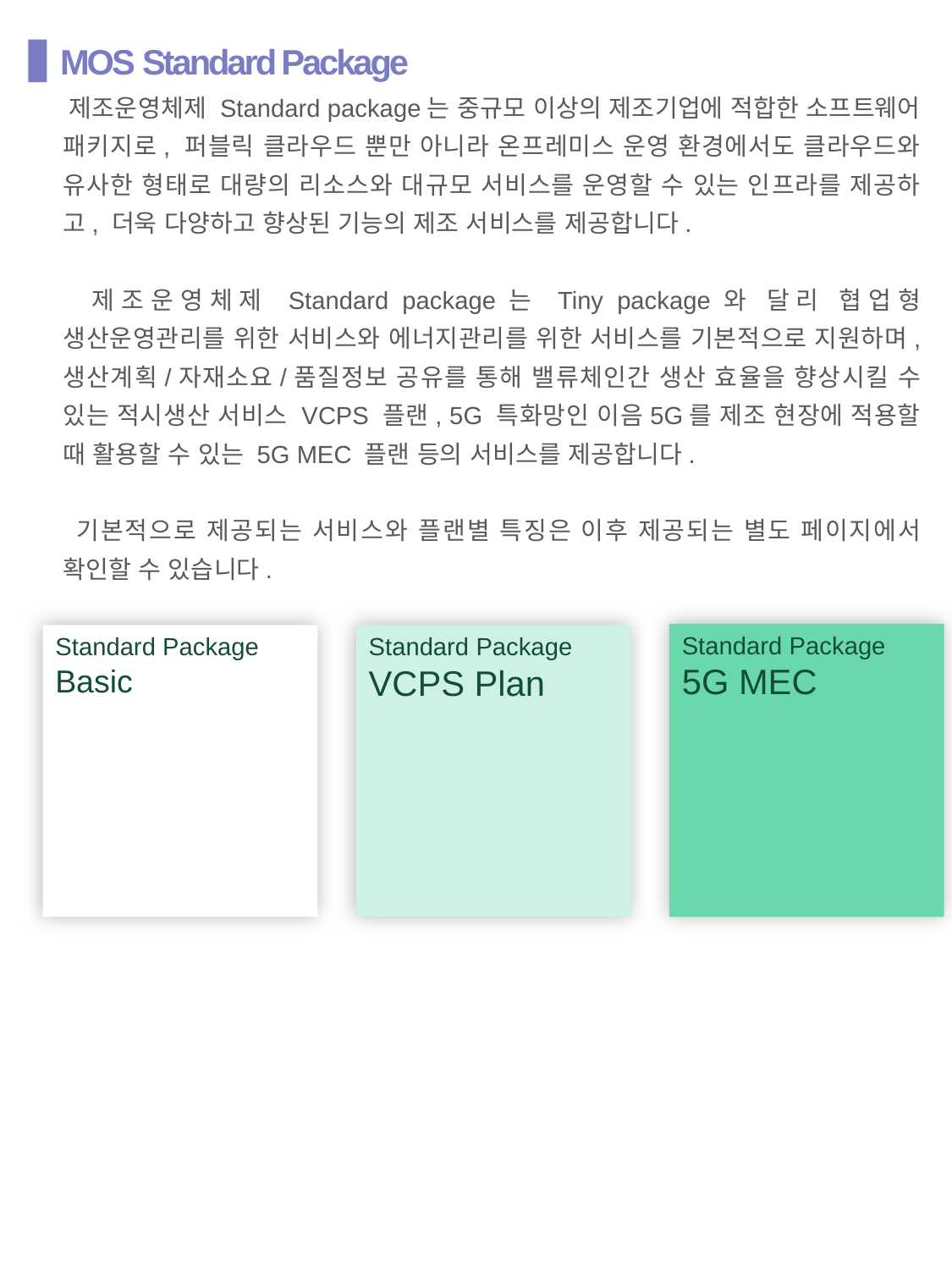

MOS Standard Package
  제조운영체제 Standard package는 중규모 이상의 제조기업에 적합한 소프트웨어 패키지로, 퍼블릭 클라우드 뿐만 아니라 온프레미스 운영 환경에서도 클라우드와 유사한 형태로 대량의 리소스와 대규모 서비스를 운영할 수 있는 인프라를 제공하고, 더욱 다양하고 향상된 기능의 제조 서비스를 제공합니다.

  제조운영체제 Standard package는 Tiny package와 달리 협업형 생산운영관리를 위한 서비스와 에너지관리를 위한 서비스를 기본적으로 지원하며, 생산계획/자재소요/품질정보 공유를 통해 밸류체인간 생산 효율을 향상시킬 수 있는 적시생산 서비스 VCPS 플랜, 5G 특화망인 이음5G를 제조 현장에 적용할 때 활용할 수 있는 5G MEC 플랜 등의 서비스를 제공합니다.

  기본적으로 제공되는 서비스와 플랜별 특징은 이후 제공되는 별도 페이지에서 확인할 수 있습니다.
Standard Package
5G MEC
Standard Package
Basic
Standard Package
VCPS Plan